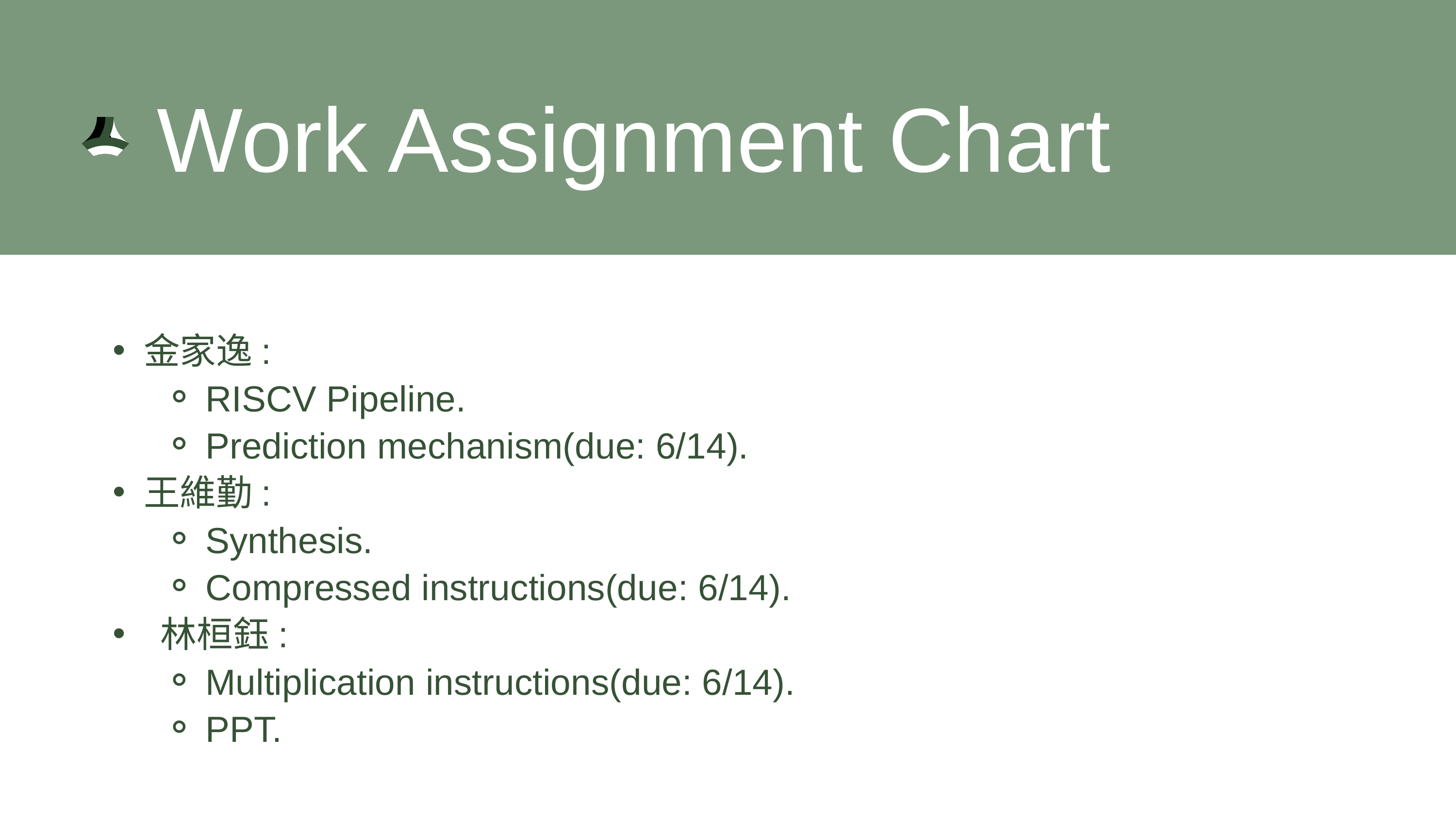

Work Assignment Chart

金家逸:
RISCV Pipeline.
Prediction mechanism(due: 6/14).
王維勤:
Synthesis.
Compressed instructions(due: 6/14).
 林桓鈺:
Multiplication instructions(due: 6/14).
PPT.